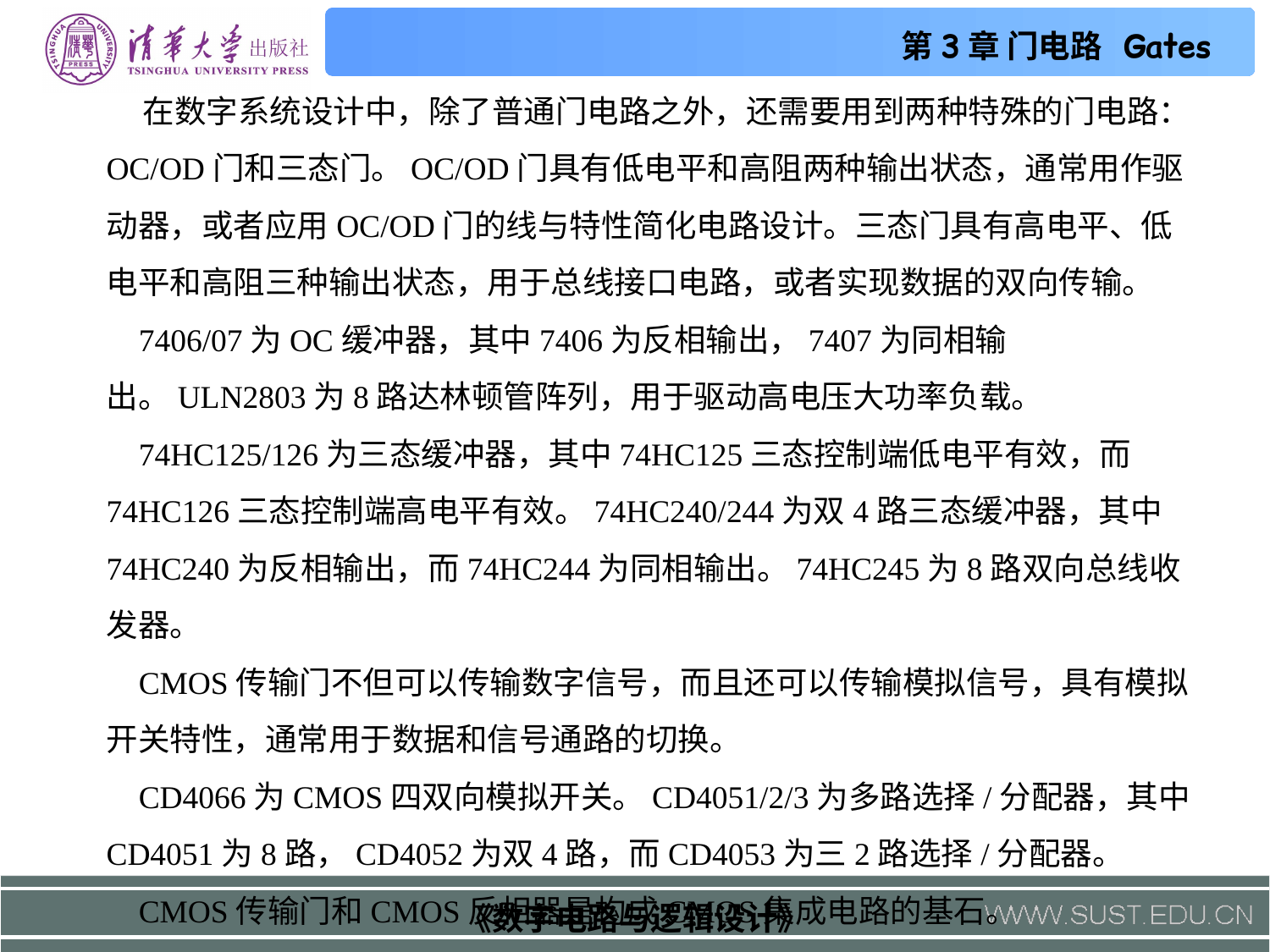

在数字系统设计中，除了普通门电路之外，还需要用到两种特殊的门电路：OC/OD门和三态门。OC/OD门具有低电平和高阻两种输出状态，通常用作驱动器，或者应用OC/OD门的线与特性简化电路设计。三态门具有高电平、低电平和高阻三种输出状态，用于总线接口电路，或者实现数据的双向传输。
    7406/07为OC缓冲器，其中7406为反相输出，7407为同相输出。ULN2803为8路达林顿管阵列，用于驱动高电压大功率负载。
    74HC125/126为三态缓冲器，其中74HC125三态控制端低电平有效，而74HC126三态控制端高电平有效。74HC240/244为双4路三态缓冲器，其中74HC240为反相输出，而74HC244为同相输出。74HC245为8路双向总线收发器。
    CMOS传输门不但可以传输数字信号，而且还可以传输模拟信号，具有模拟开关特性，通常用于数据和信号通路的切换。
    CD4066为CMOS四双向模拟开关。CD4051/2/3为多路选择/分配器，其中CD4051为8路，CD4052为双4路，而CD4053为三2路选择/分配器。
    CMOS传输门和CMOS反相器是构成CMOS集成电路的基石。